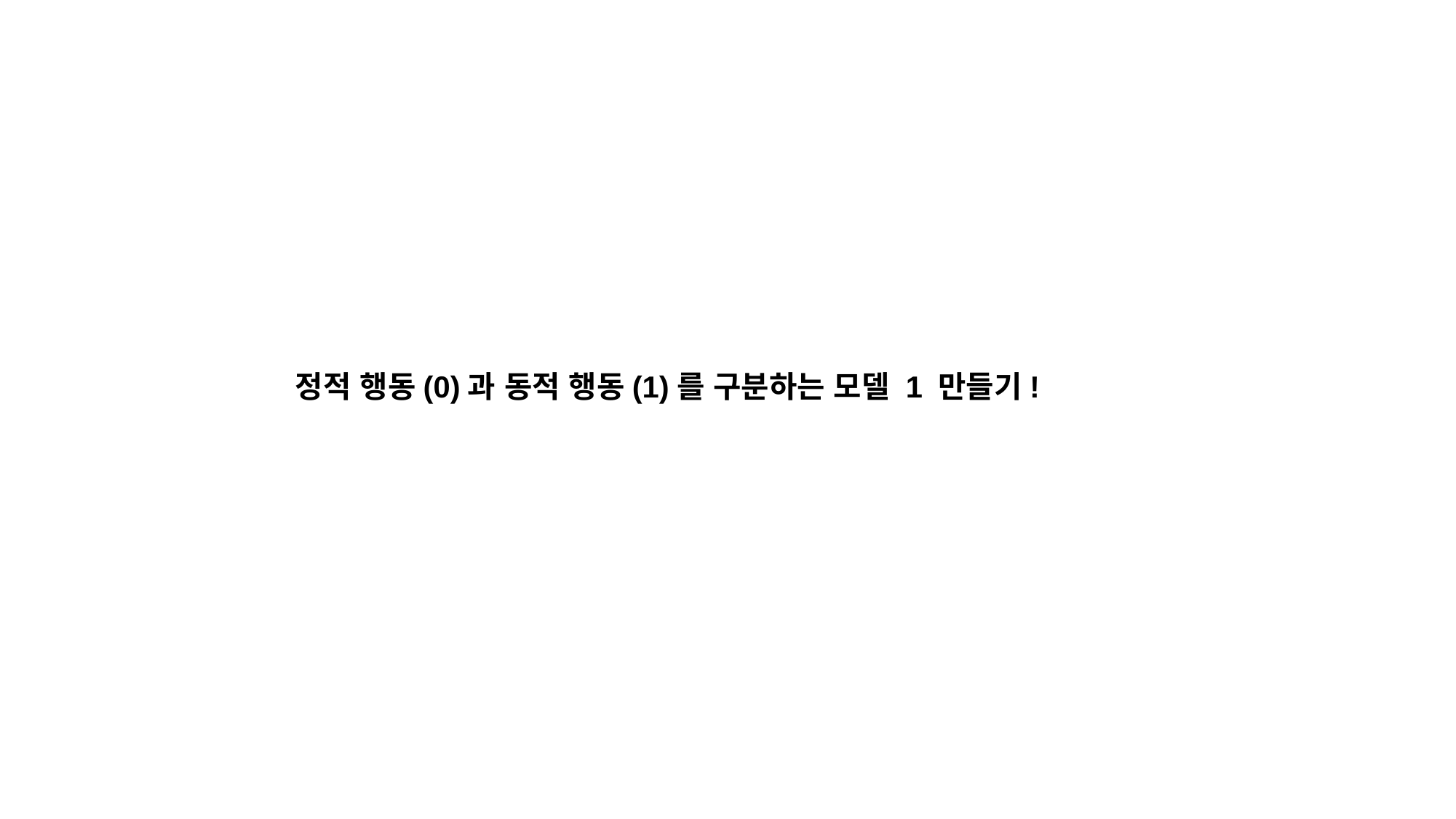

정적 행동(0)과 동적 행동(1)를 구분하는 모델 1 만들기!